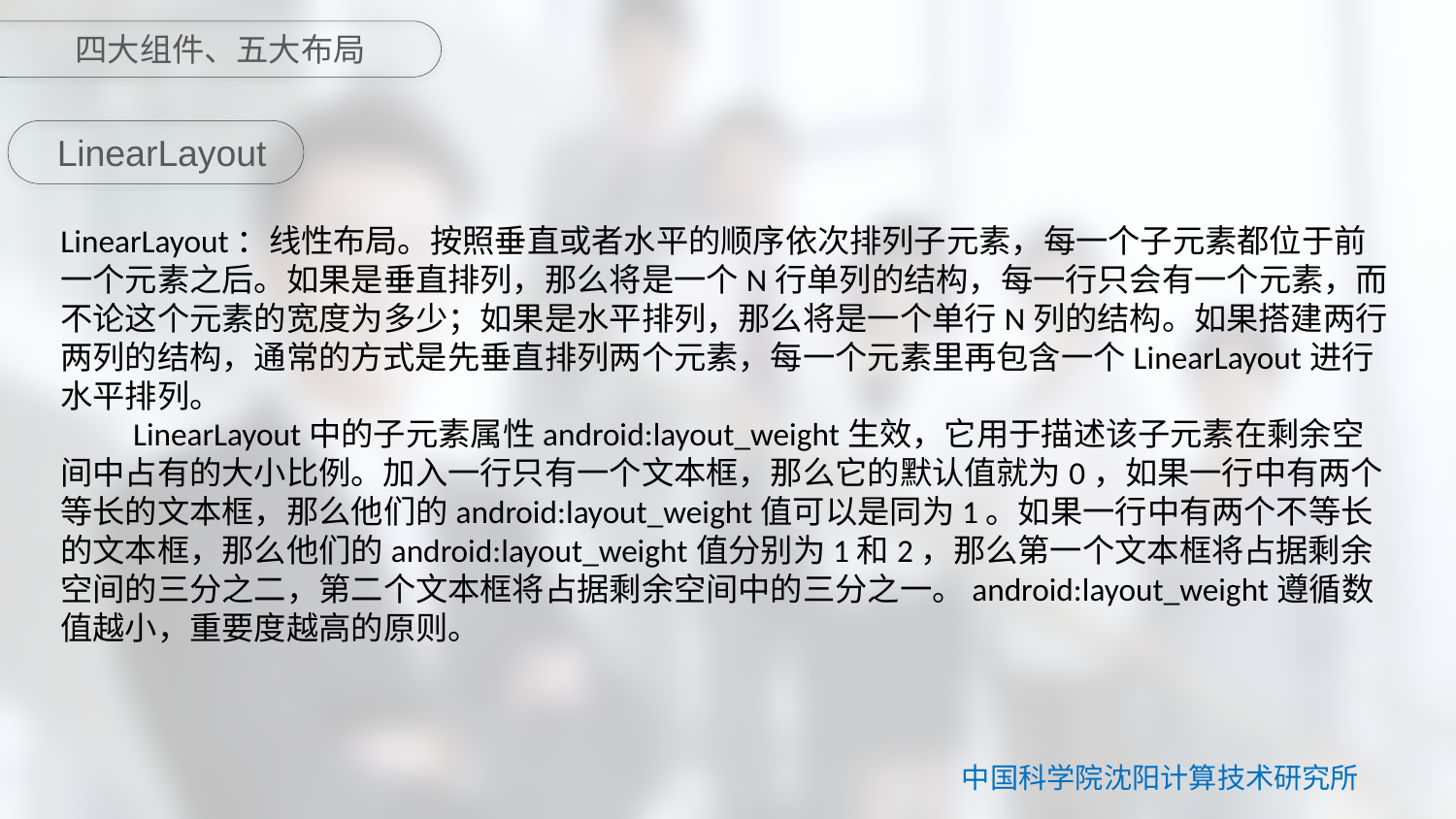

四大组件、五大布局

LinearLayout
LinearLayout：线性布局。按照垂直或者水平的顺序依次排列子元素，每一个子元素都位于前一个元素之后。如果是垂直排列，那么将是一个N行单列的结构，每一行只会有一个元素，而不论这个元素的宽度为多少；如果是水平排列，那么将是一个单行N列的结构。如果搭建两行两列的结构，通常的方式是先垂直排列两个元素，每一个元素里再包含一个LinearLayout进行水平排列。
　　LinearLayout中的子元素属性android:layout_weight生效，它用于描述该子元素在剩余空间中占有的大小比例。加入一行只有一个文本框，那么它的默认值就为0，如果一行中有两个等长的文本框，那么他们的android:layout_weight值可以是同为1。如果一行中有两个不等长的文本框，那么他们的android:layout_weight值分别为1和2，那么第一个文本框将占据剩余空间的三分之二，第二个文本框将占据剩余空间中的三分之一。android:layout_weight遵循数值越小，重要度越高的原则。

中国科学院沈阳计算技术研究所